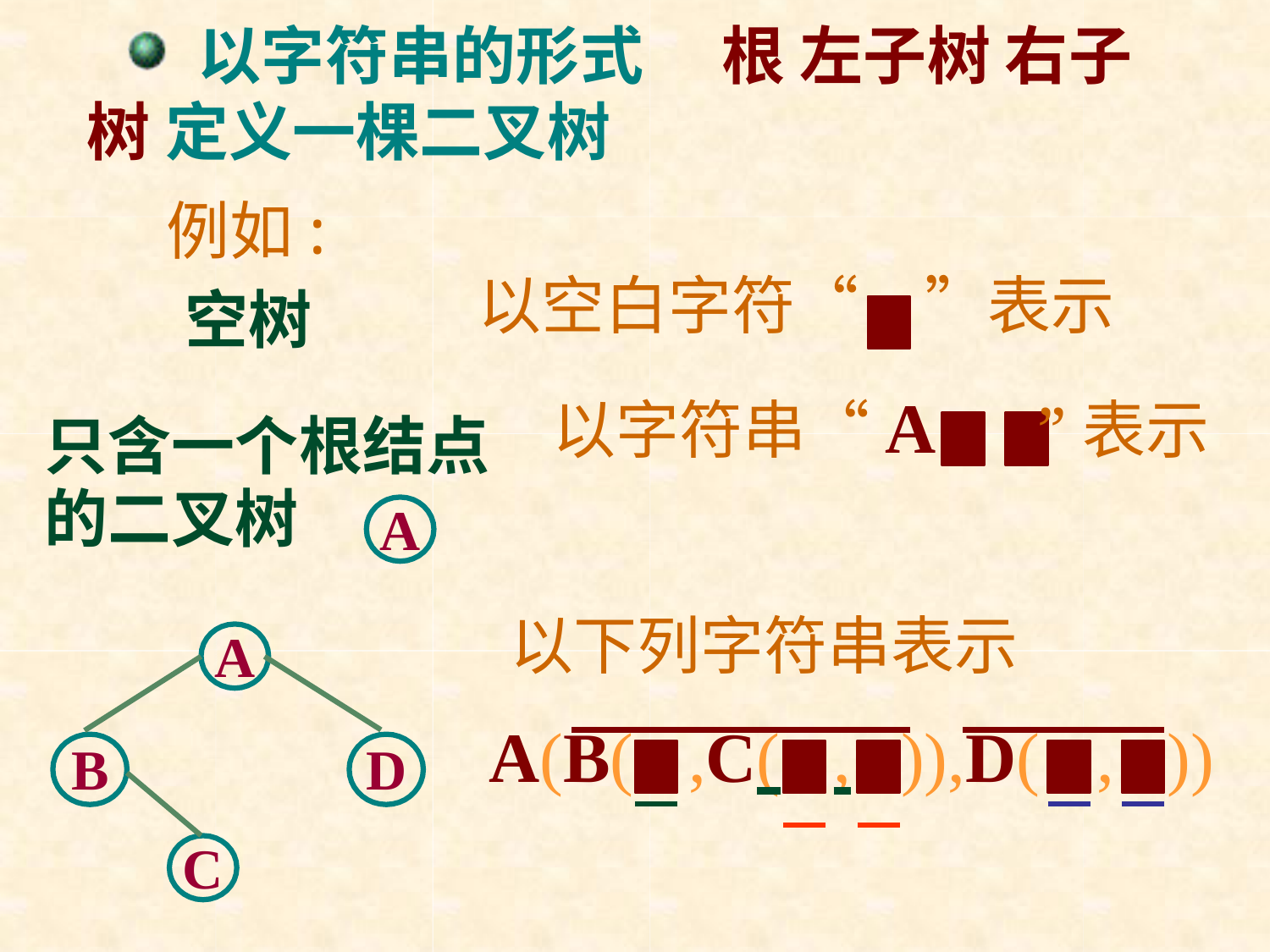

以字符串的形式	根 左子树 右子树 定义一棵二叉树
例如:

以空白字符“	”表示
空树

以字符串“A	”表示
只含一个根结点

的二叉树
A

以下列字符串表示
A(B(	,C(	,	)),D(	,	))
A

B
D

C